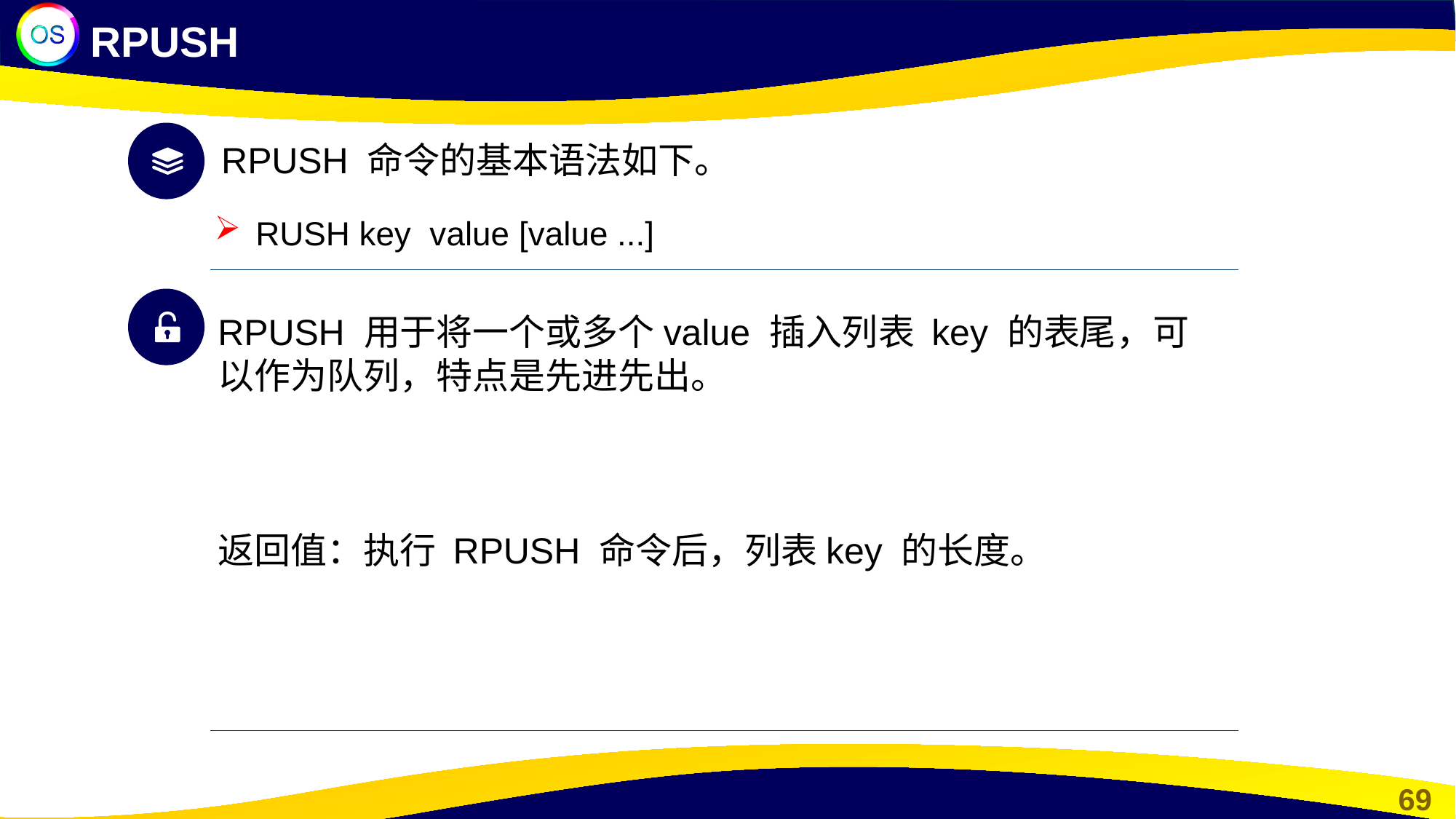

RPUSH

RPUSH 命令的基本语法如下。

RUSH key  value [value ...]

RPUSH 用于将一个或多个value 插入列表 key 的表尾，可以作为队列，特点是先进先出。

返回值：执行 RPUSH 命令后，列表key 的长度。